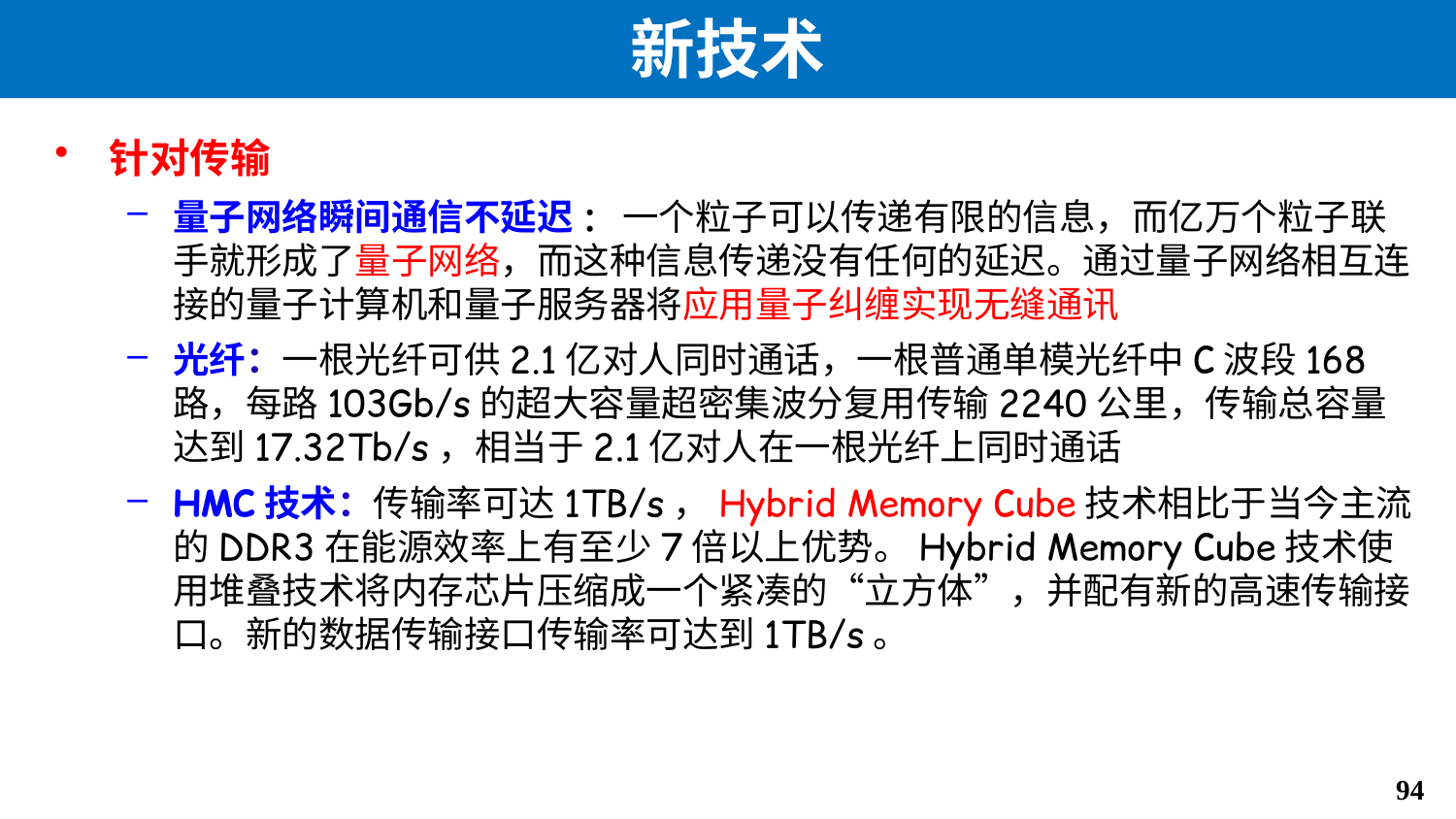

# 新技术
针对传输
量子网络瞬间通信不延迟: 一个粒子可以传递有限的信息，而亿万个粒子联手就形成了量子网络，而这种信息传递没有任何的延迟。通过量子网络相互连接的量子计算机和量子服务器将应用量子纠缠实现无缝通讯
光纤：一根光纤可供2.1亿对人同时通话，一根普通单模光纤中C波段168路，每路103Gb/s的超大容量超密集波分复用传输2240公里，传输总容量达到17.32Tb/s，相当于2.1亿对人在一根光纤上同时通话
HMC技术：传输率可达1TB/s，Hybrid Memory Cube技术相比于当今主流的DDR3在能源效率上有至少7倍以上优势。Hybrid Memory Cube技术使用堆叠技术将内存芯片压缩成一个紧凑的“立方体”，并配有新的高速传输接口。新的数据传输接口传输率可达到1TB/s。